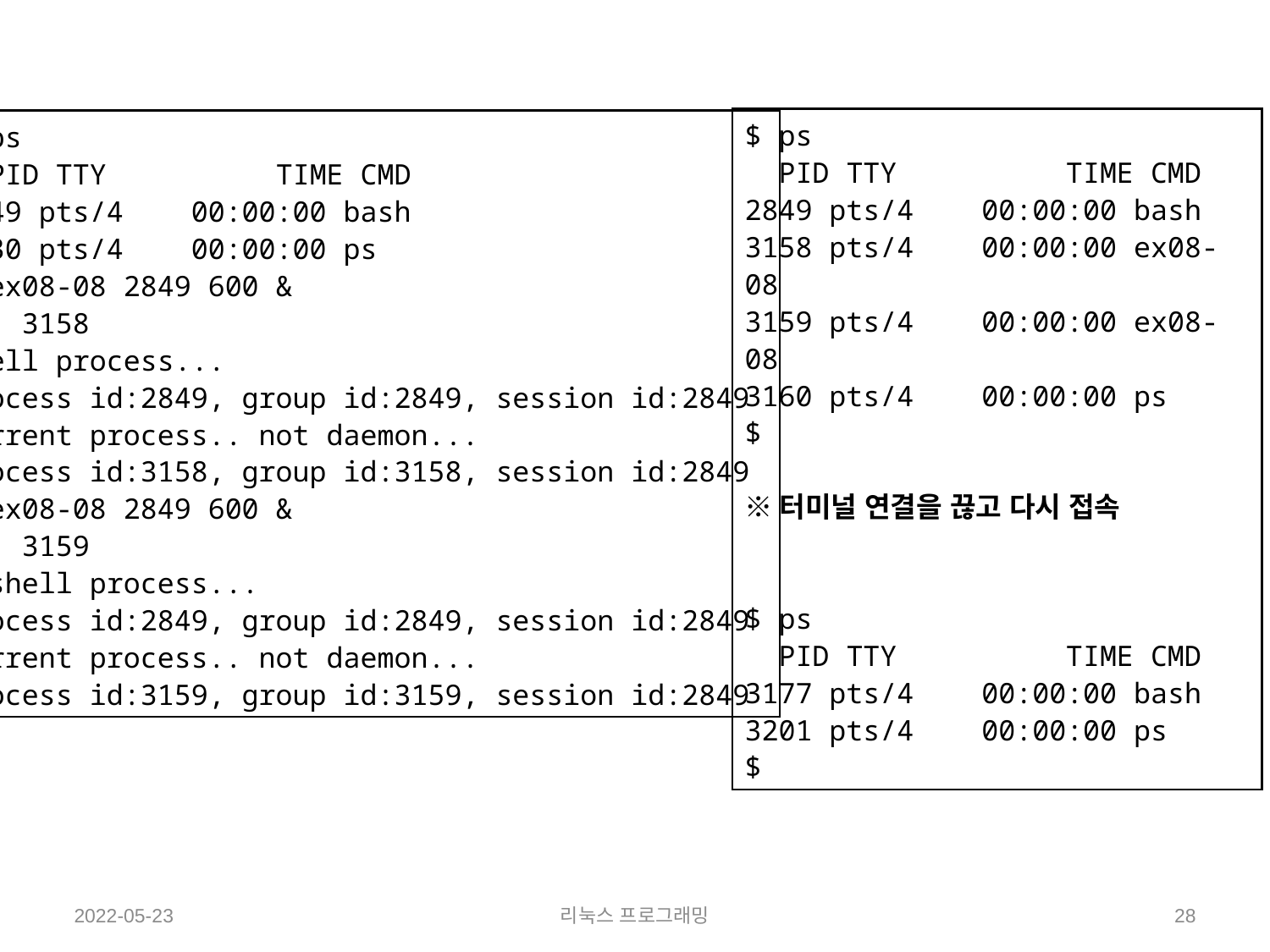

$ ps
  PID TTY          TIME CMD
2849 pts/4    00:00:00 bash
3030 pts/4    00:00:00 ps
$ ex08-08 2849 600 &
[1] 3158
shell process...
process id:2849, group id:2849, session id:2849
current process.. not daemon...
process id:3158, group id:3158, session id:2849
$ ex08-08 2849 600 &
[2] 3159
$ shell process...
process id:2849, group id:2849, session id:2849
current process.. not daemon...
process id:3159, group id:3159, session id:2849
$ ps
  PID TTY          TIME CMD
2849 pts/4    00:00:00 bash
3158 pts/4    00:00:00 ex08-08
3159 pts/4    00:00:00 ex08-08
3160 pts/4    00:00:00 ps
$

※터미널 연결을 끊고 다시 접속

$ ps
  PID TTY          TIME CMD
3177 pts/4    00:00:00 bash
3201 pts/4    00:00:00 ps
$
2022-05-23
리눅스 프로그래밍
28